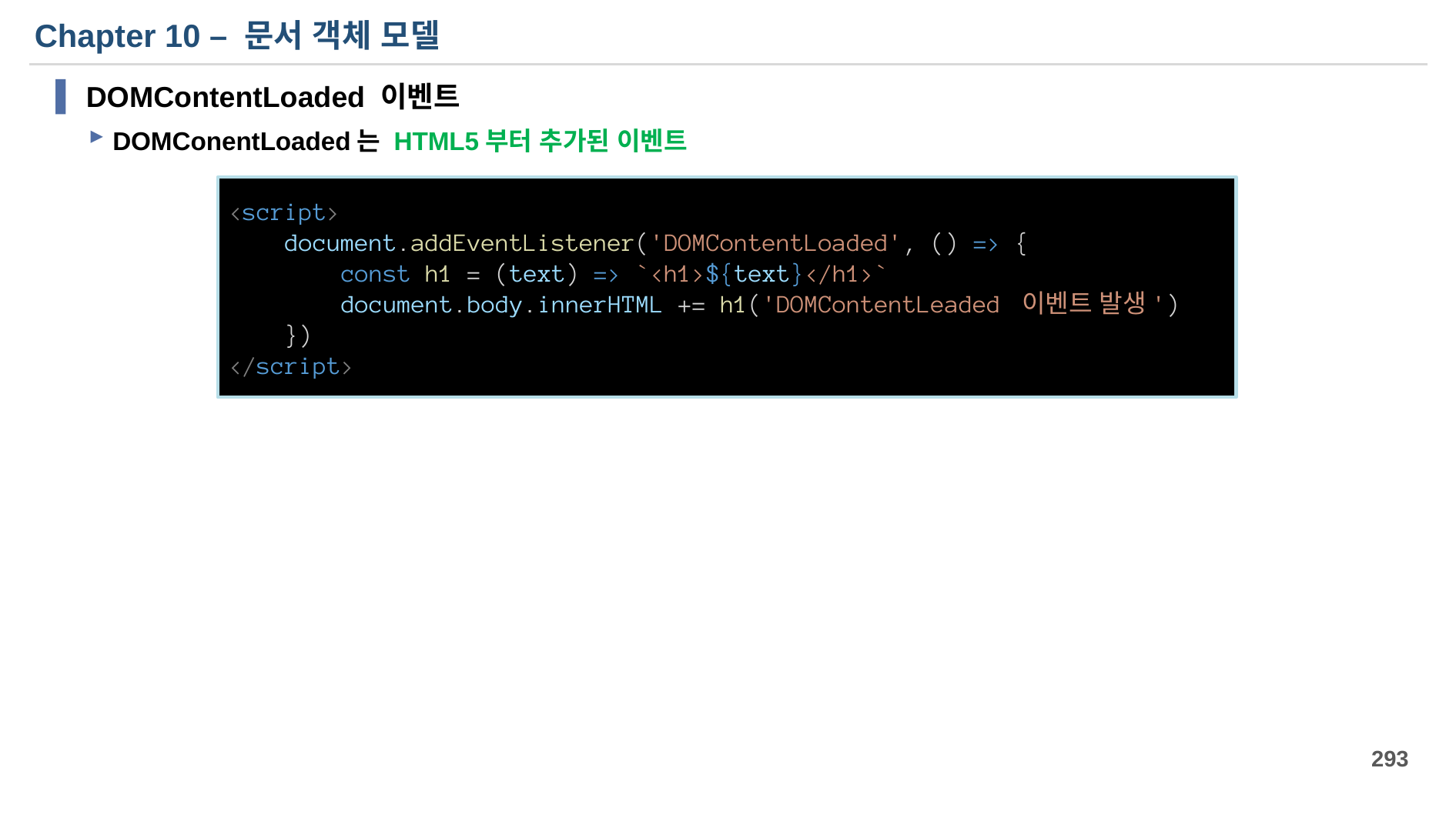

# Chapter 10 – 문서 객체 모델
DOMContentLoaded 이벤트
DOMConentLoaded는 HTML5부터 추가된 이벤트

<script>
    document.addEventListener('DOMContentLoaded', () => {
        const h1 = (text) => `<h1>${text}</h1>`
        document.body.innerHTML += h1('DOMContentLeaded 이벤트 발생')
    })
</script>
293